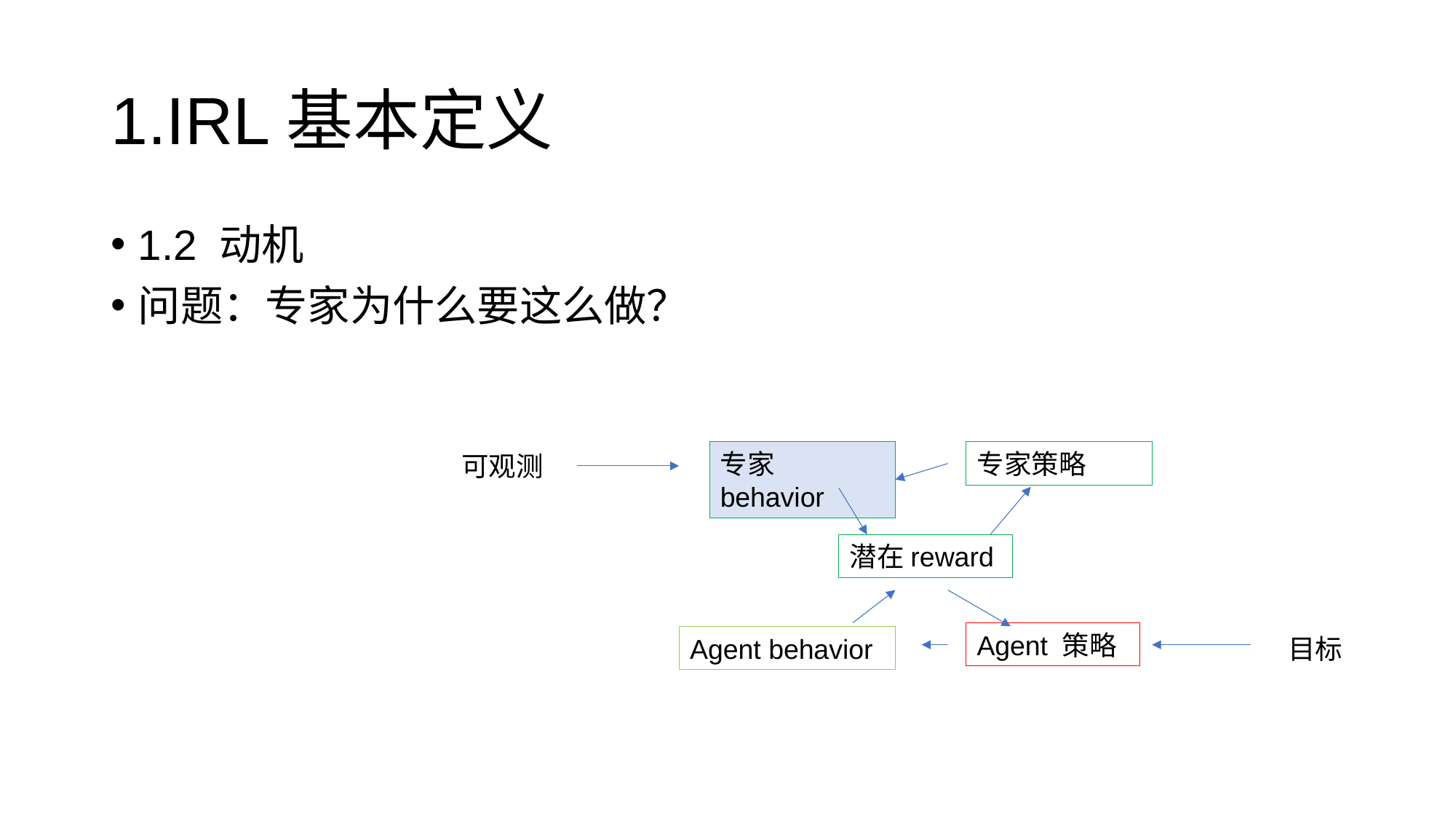

# 1.IRL基本定义
1.2 动机
问题：专家为什么要这么做？

专家behavior
专家策略
可观测
潜在reward
Agent 策略
Agent behavior
目标